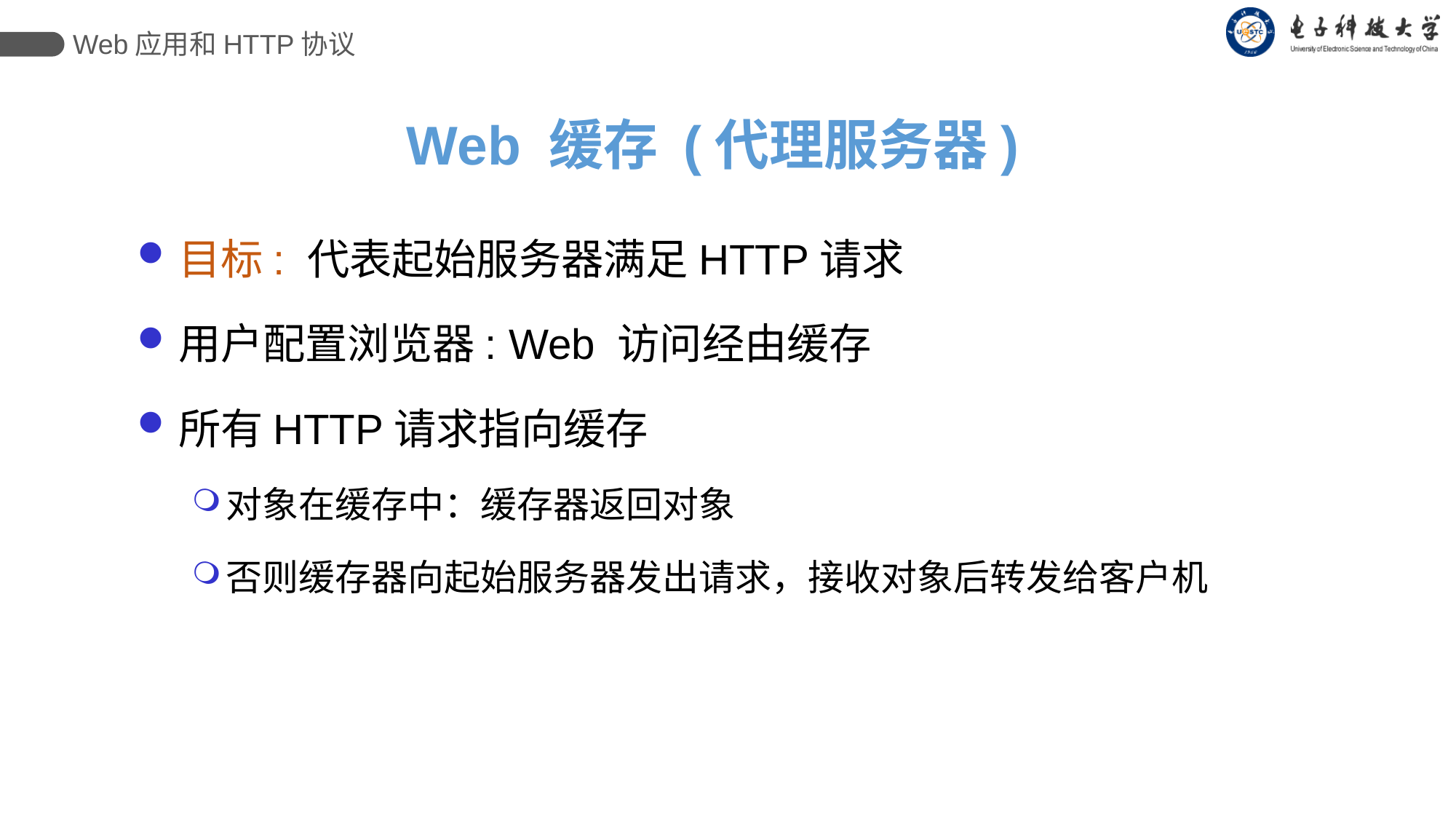

Web应用和HTTP协议
Web 缓存 (代理服务器)
目标: 代表起始服务器满足HTTP请求
用户配置浏览器: Web 访问经由缓存
所有HTTP请求指向缓存
对象在缓存中：缓存器返回对象
否则缓存器向起始服务器发出请求，接收对象后转发给客户机